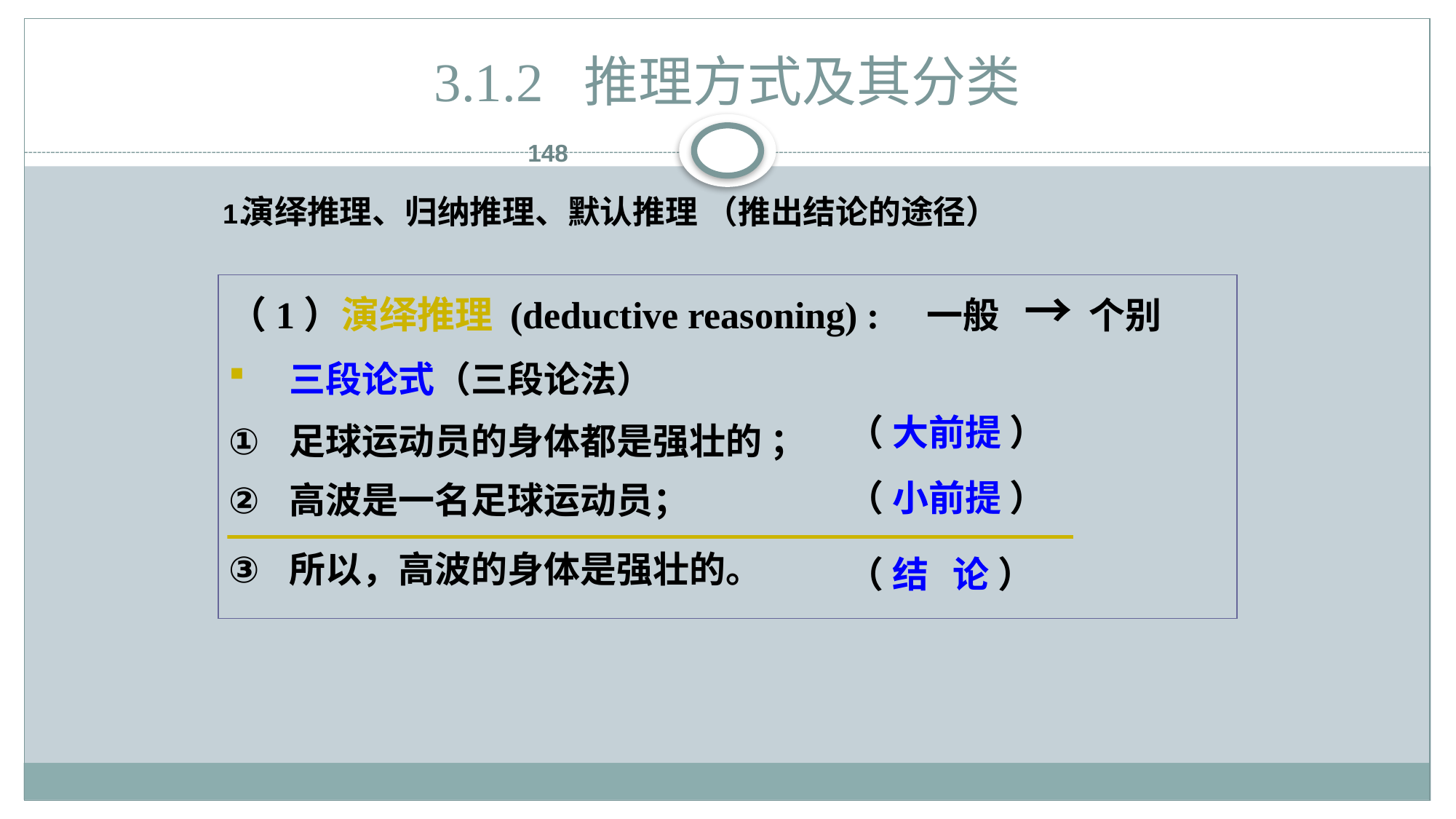

# 3.1.2  推理方式及其分类
148
演绎推理、归纳推理、默认推理 （推出结论的途径）
（1）演绎推理 (deductive reasoning) :    一般   →  个别
 三段论式（三段论法）
 足球运动员的身体都是强壮的 ；
 高波是一名足球运动员；
 所以，高波的身体是强壮的。

（ 大前提 ）
（ 小前提 ）
（ 结   论 ）